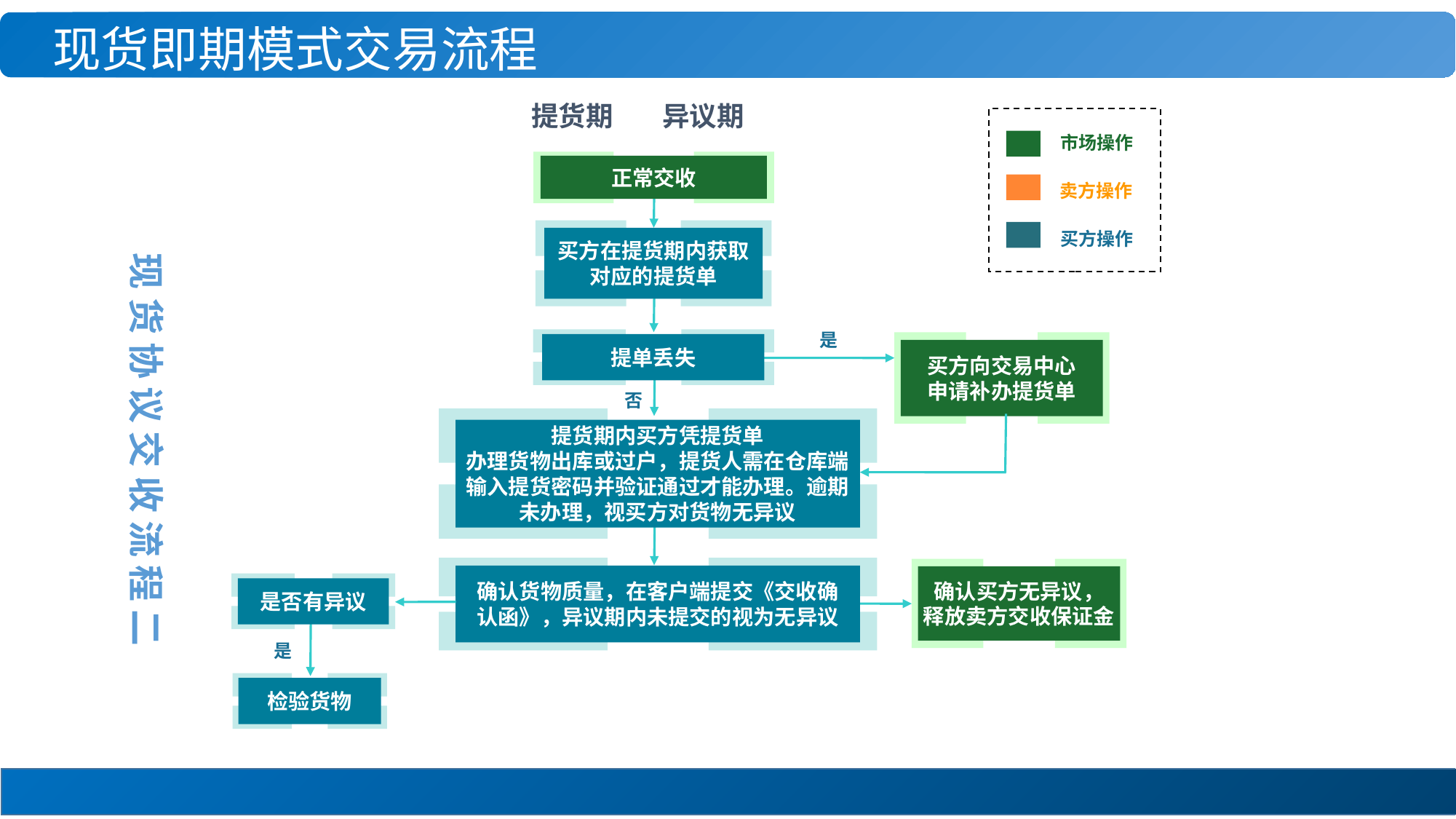

现货即期模式交易流程

提货期        异议期

目录页
市场操作

正常交收

卖方操作

买方在提货期内获取
对应的提货单

买方操作
 现 货 协 议 交 收 流 程 二

是

提单丢失

买方向交易中心
申请补办提货单

否

提货期内买方凭提货单
办理货物出库或过户，提货人需在仓库端
输入提货密码并验证通过才能办理。逾期
未办理，视买方对货物无异议

确认货物质量，在客户端提交《交收确
认函》，异议期内未提交的视为无异议

确认买方无异议，
释放卖方交收保证金

是否有异议

是

检验货物